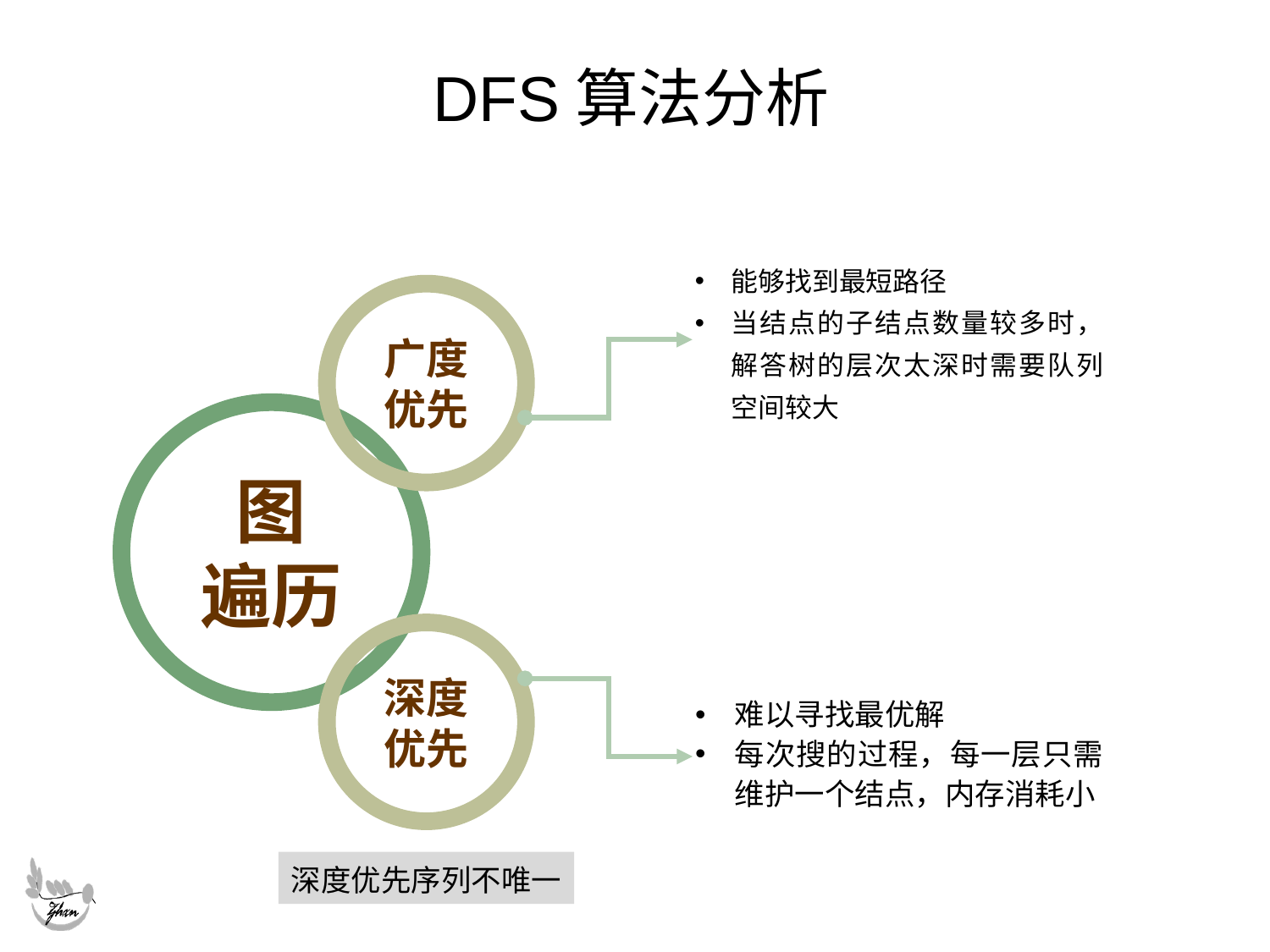

# DFS算法分析
能够找到最短路径
当结点的子结点数量较多时，解答树的层次太深时需要队列空间较大
广度
优先
图
遍历
深度
优先
难以寻找最优解
每次搜的过程，每一层只需维护一个结点，内存消耗小
深度优先序列不唯一
88